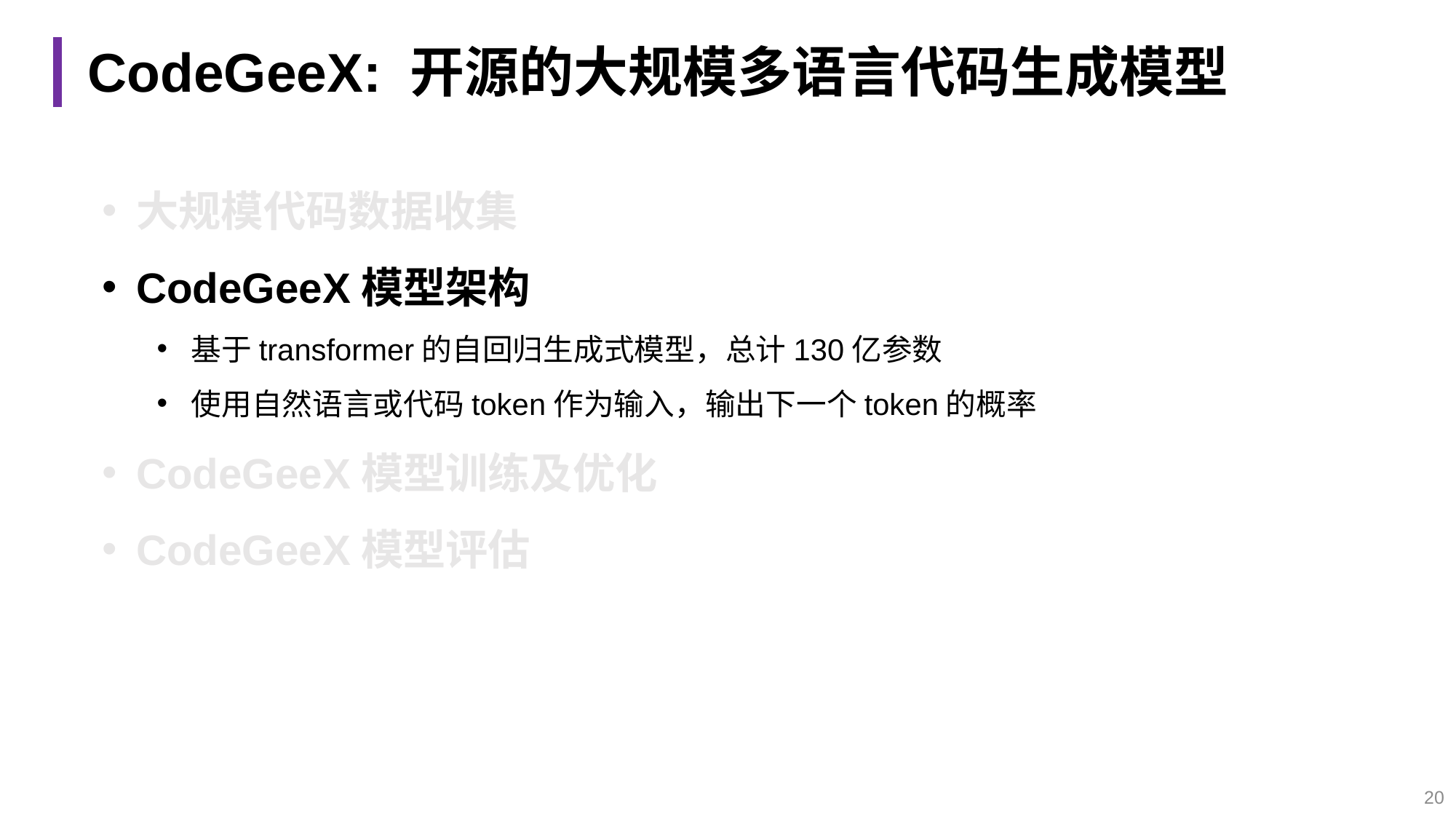

# CodeGeeX: 开源的大规模多语言代码生成模型
大规模代码数据收集
CodeGeeX模型架构
基于transformer的自回归生成式模型，总计130亿参数
使用自然语言或代码token作为输入，输出下一个token的概率
CodeGeeX模型训练及优化
CodeGeeX模型评估
20